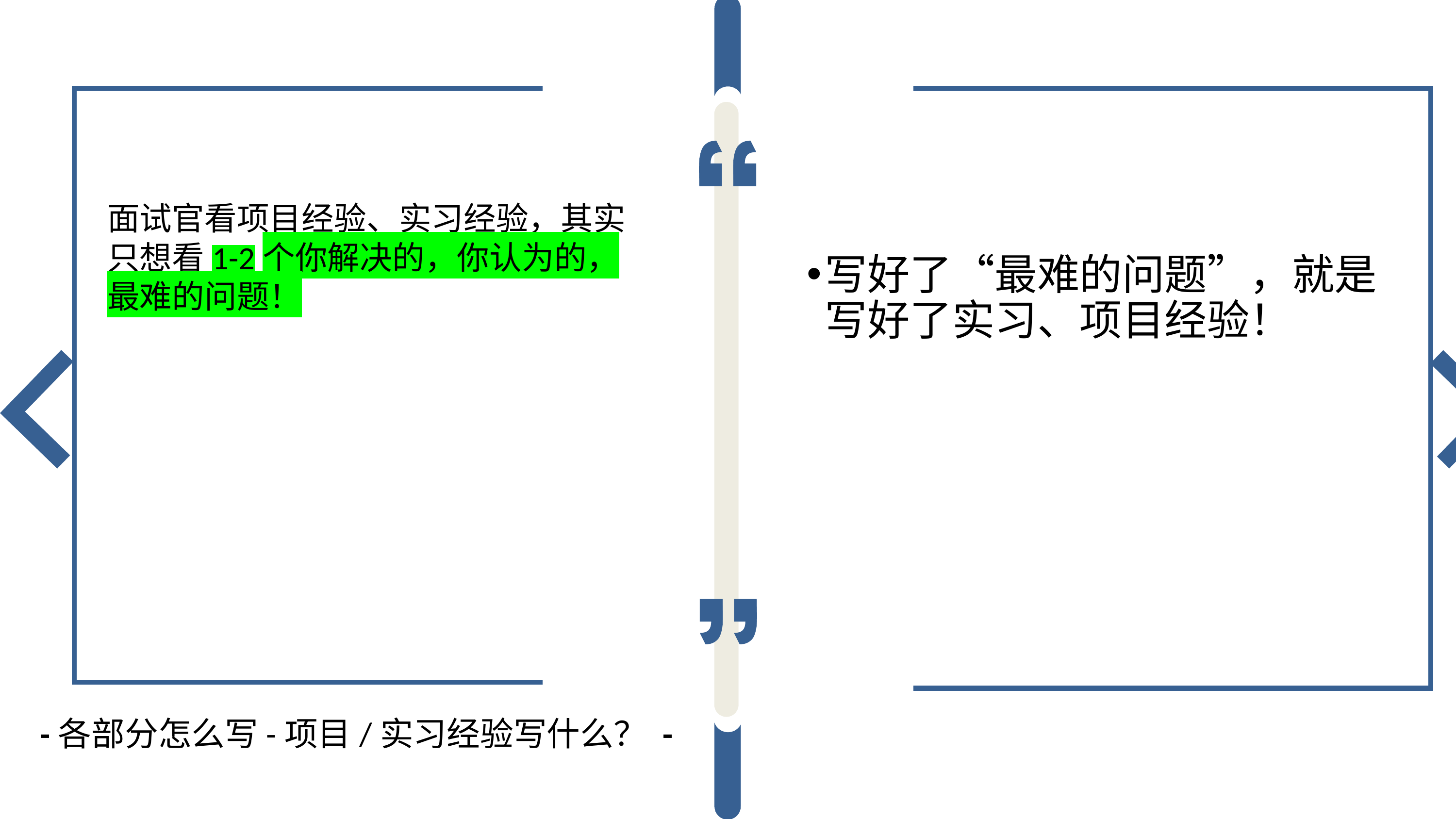

写好了“最难的问题”，就是写好了实习、项目经验！
面试官看项目经验、实习经验，其实只想看1-2个你解决的，你认为的，最难的问题！

-各部分怎么写-项目/实习经验写什么？ -